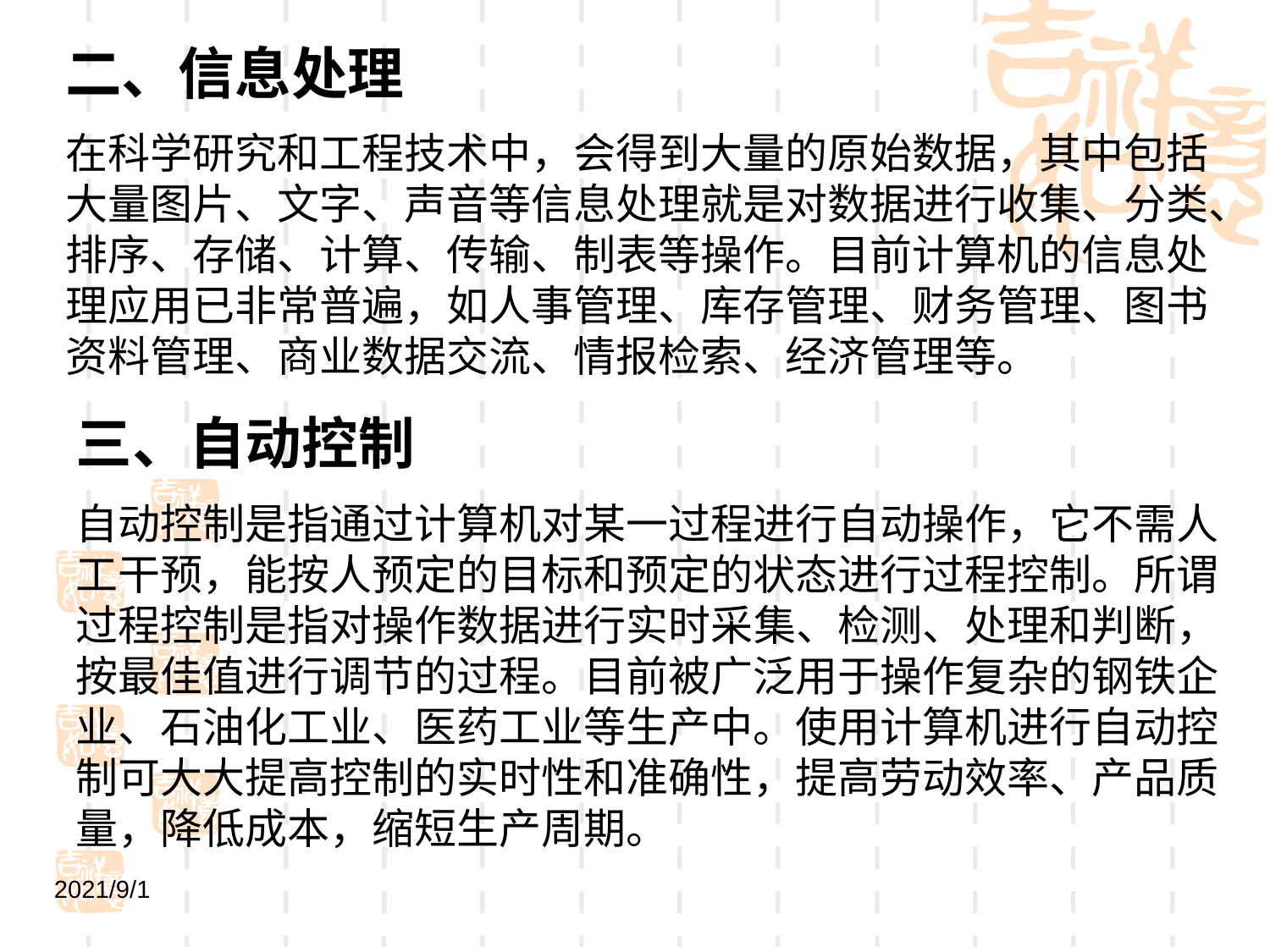

二、信息处理
在科学研究和工程技术中，会得到大量的原始数据，其中包括大量图片、文字、声音等信息处理就是对数据进行收集、分类、排序、存储、计算、传输、制表等操作。目前计算机的信息处理应用已非常普遍，如人事管理、库存管理、财务管理、图书资料管理、商业数据交流、情报检索、经济管理等。
三、自动控制
自动控制是指通过计算机对某一过程进行自动操作，它不需人工干预，能按人预定的目标和预定的状态进行过程控制。所谓过程控制是指对操作数据进行实时采集、检测、处理和判断，按最佳值进行调节的过程。目前被广泛用于操作复杂的钢铁企业、石油化工业、医药工业等生产中。使用计算机进行自动控制可大大提高控制的实时性和准确性，提高劳动效率、产品质量，降低成本，缩短生产周期。
2021/9/1